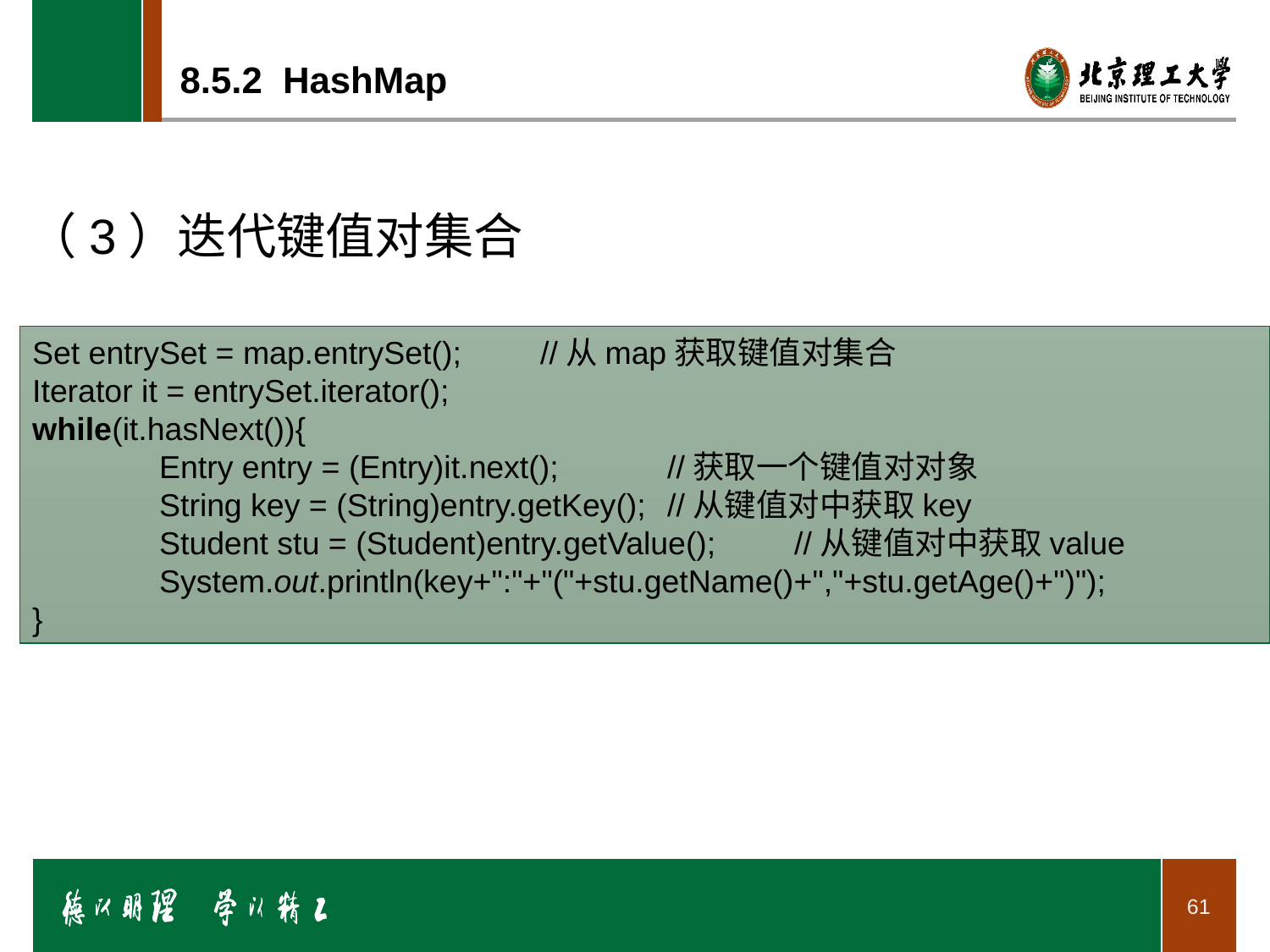

# 8.5.2  HashMap
（3）迭代键值对集合
Set entrySet = map.entrySet();	//从map获取键值对集合
Iterator it = entrySet.iterator();
while(it.hasNext()){
	Entry entry = (Entry)it.next();	//获取一个键值对对象
	String key = (String)entry.getKey();	//从键值对中获取key
	Student stu = (Student)entry.getValue();	//从键值对中获取value
	System.out.println(key+":"+"("+stu.getName()+","+stu.getAge()+")");
}